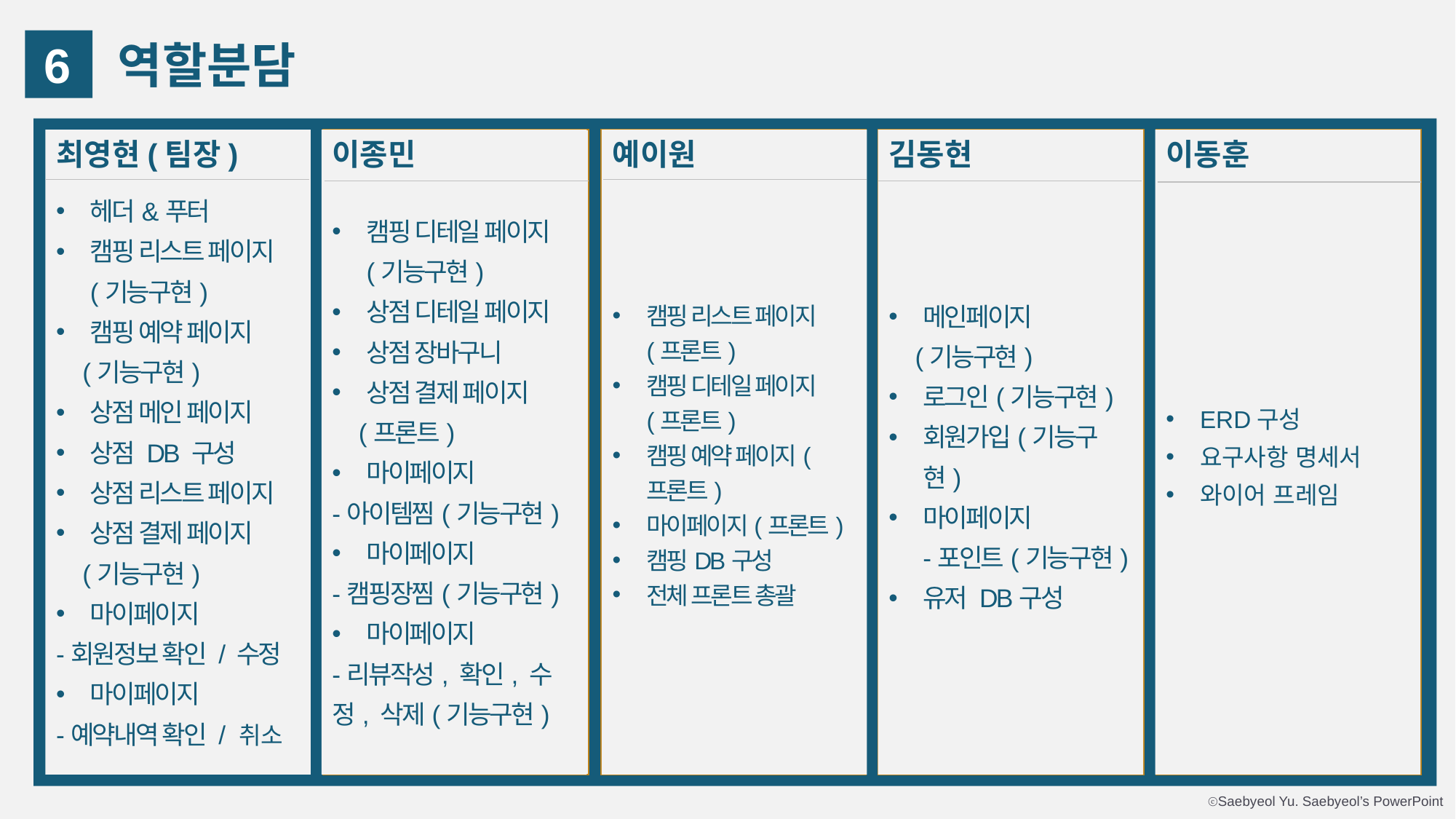

6
역할분담

헤더&푸터
캠핑 리스트 페이지(기능구현)
캠핑 예약 페이지
     (기능구현)
상점 메인 페이지
상점 DB 구성
상점 리스트 페이지
상점 결제 페이지
     (기능구현)
마이페이지
-회원정보 확인 / 수정
마이페이지
-예약내역 확인 / 취소
최영현(팀장)

캠핑 디테일 페이지(기능구현)
상점 디테일 페이지
상점 장바구니
상점 결제 페이지
     (프론트)
마이페이지
-아이템찜(기능구현)
마이페이지
-캠핑장찜(기능구현)
마이페이지
-리뷰작성, 확인, 수정, 삭제(기능구현)
이종민

캠핑 리스트 페이지(프론트)
캠핑 디테일 페이지(프론트)
캠핑 예약 페이지(프론트)
마이페이지(프론트)
캠핑DB구성
전체 프론트 총괄
예이원
메인페이지
     (기능구현)
로그인(기능구현)
회원가입(기능구현)
마이페이지
-포인트(기능구현)
유저 DB구성
김동현
ERD구성
요구사항 명세서
와이어 프레임
이동훈